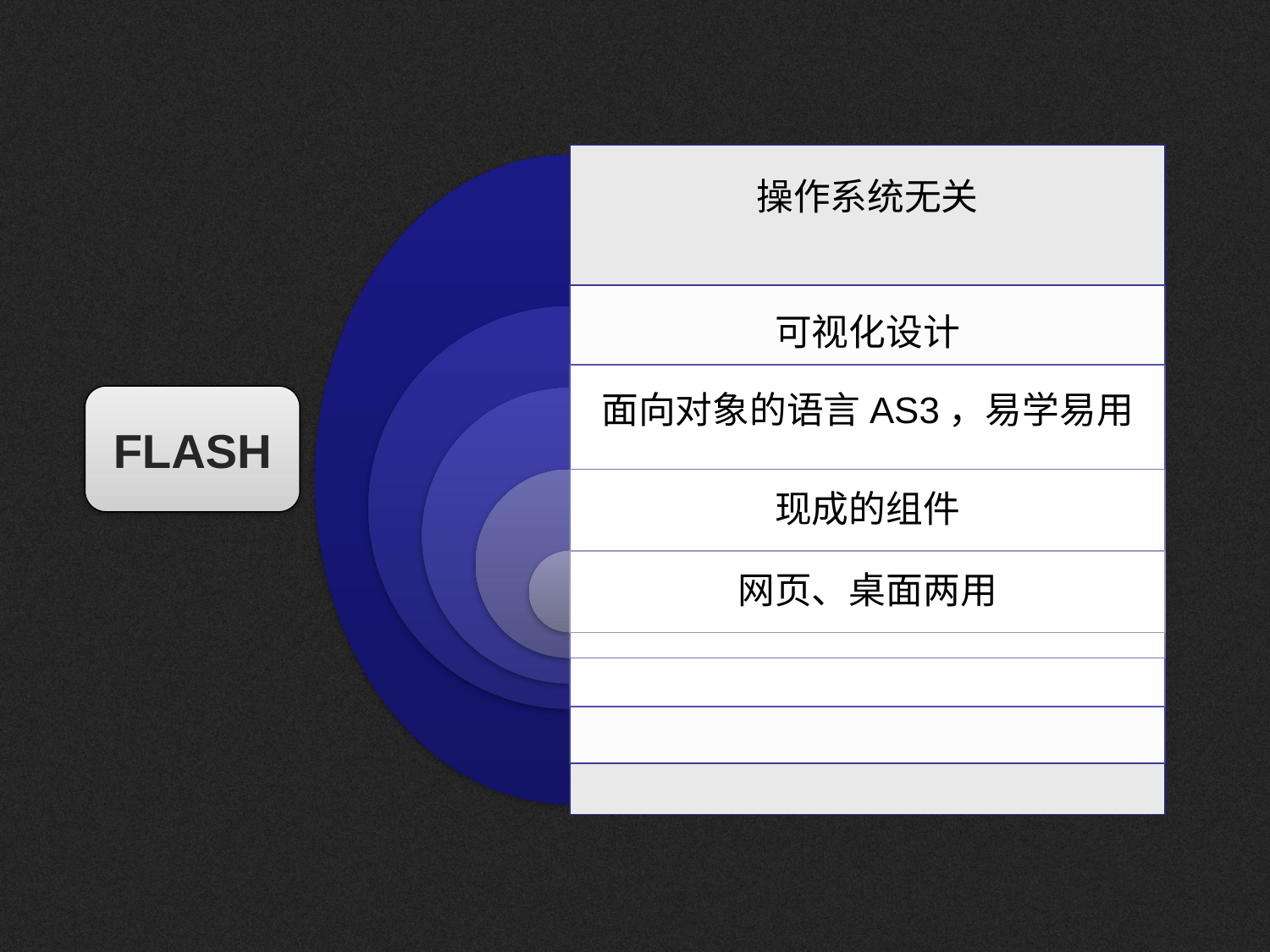

操作系统无关
可视化设计
面向对象的语言AS3，易学易用
现成的组件
网页、桌面两用

FLASH